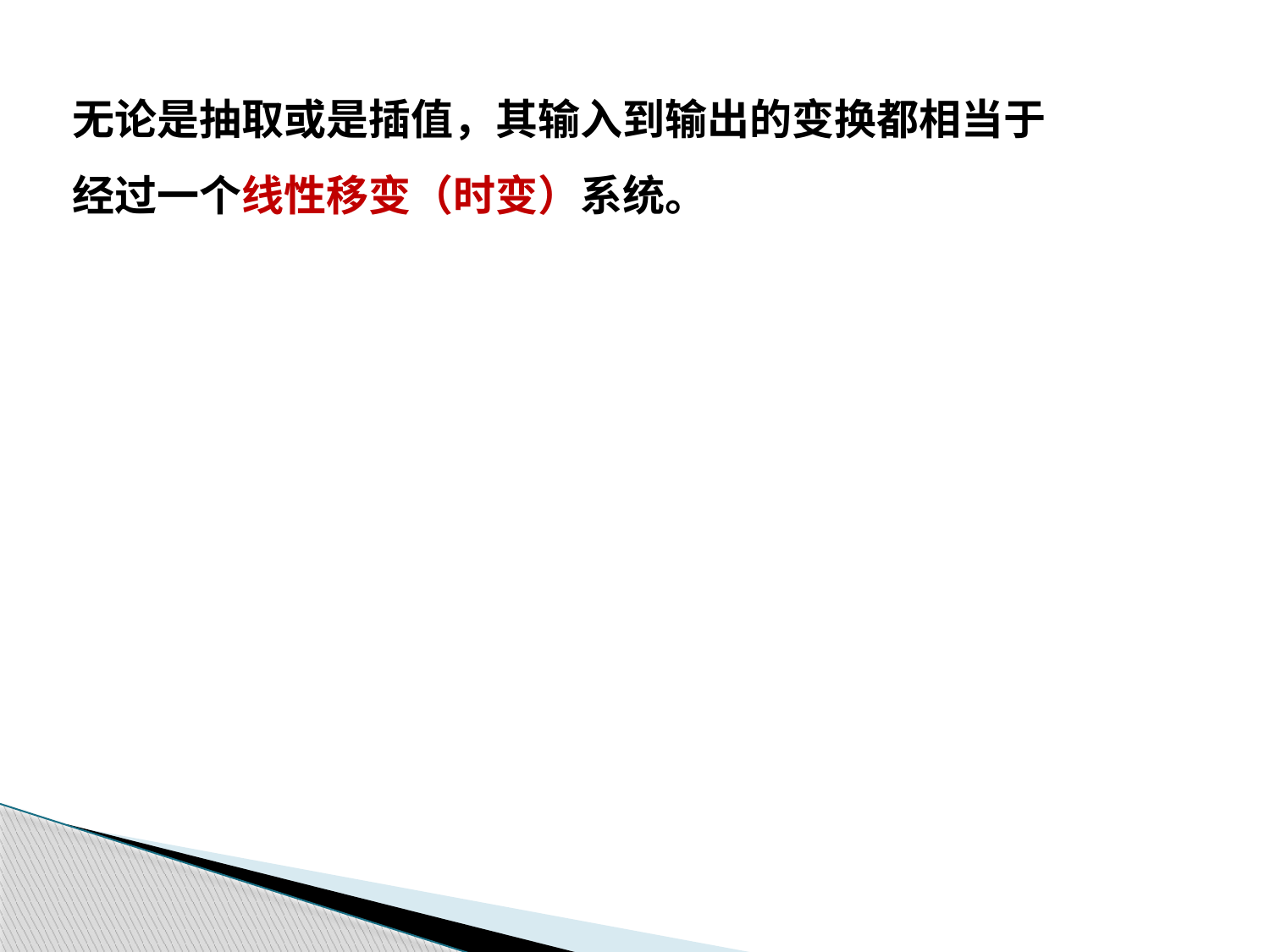

无论是抽取或是插值，其输入到输出的变换都相当于
经过一个线性移变（时变）系统。